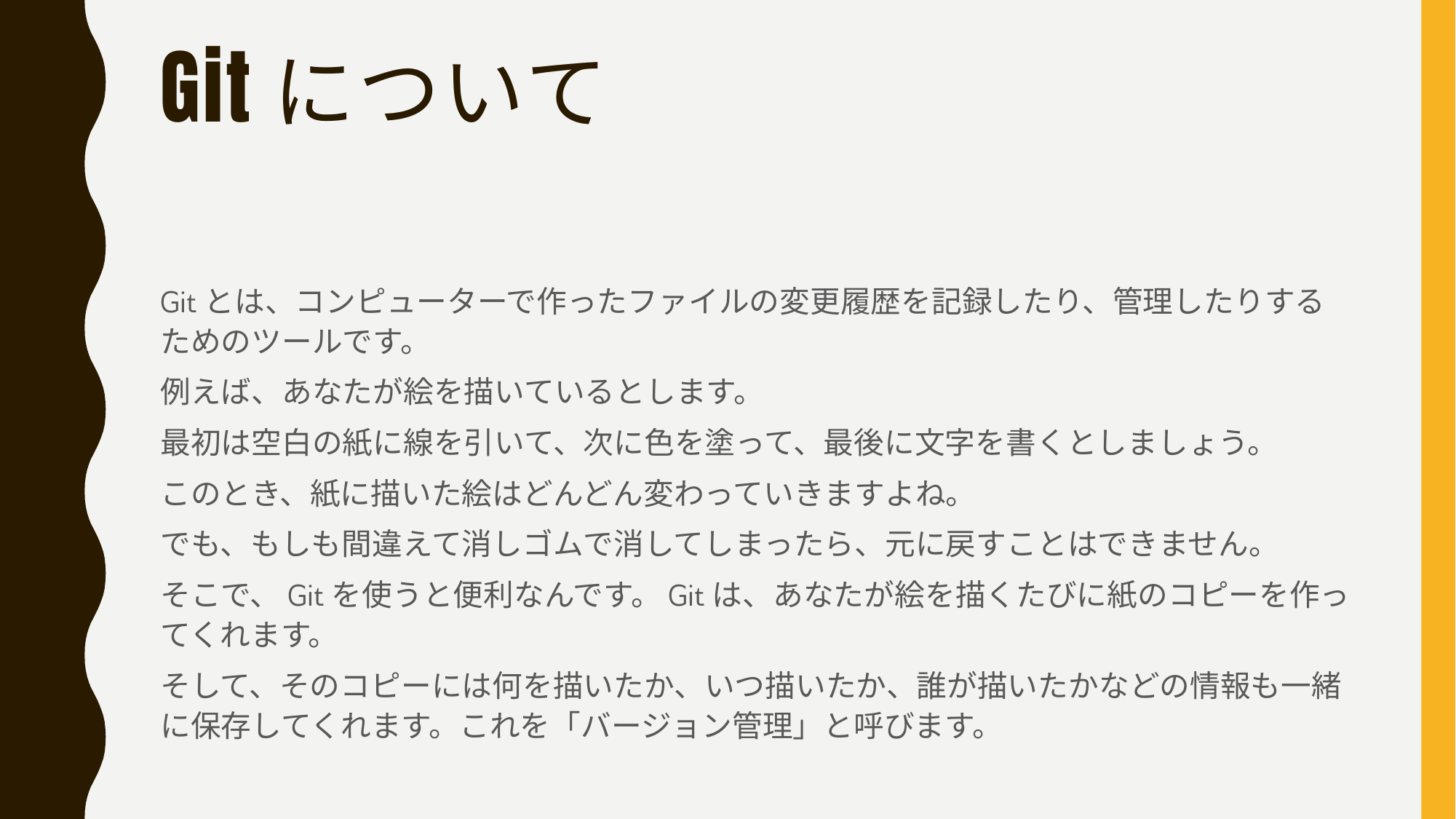

# Gitについて
Gitとは、コンピューターで作ったファイルの変更履歴を記録したり、管理したりするためのツールです。
例えば、あなたが絵を描いているとします。
最初は空白の紙に線を引いて、次に色を塗って、最後に文字を書くとしましょう。
このとき、紙に描いた絵はどんどん変わっていきますよね。
でも、もしも間違えて消しゴムで消してしまったら、元に戻すことはできません。
そこで、Gitを使うと便利なんです。Gitは、あなたが絵を描くたびに紙のコピーを作ってくれます。
そして、そのコピーには何を描いたか、いつ描いたか、誰が描いたかなどの情報も一緒に保存してくれます。これを「バージョン管理」と呼びます。